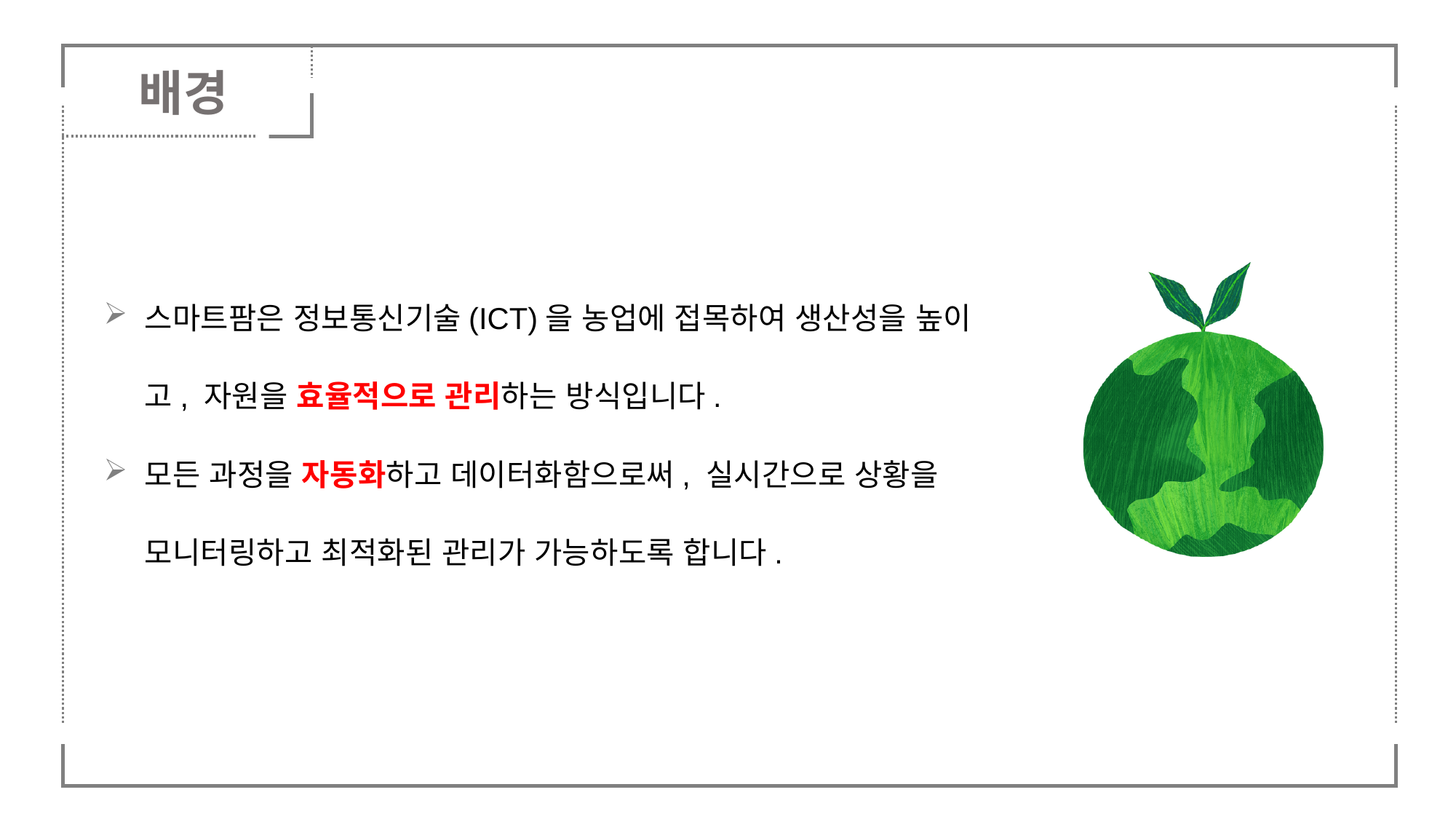

배경

스마트팜은 정보통신기술(ICT)을 농업에 접목하여 생산성을 높이고, 자원을 효율적으로 관리하는 방식입니다.
모든 과정을 자동화하고 데이터화함으로써, 실시간으로 상황을 모니터링하고 최적화된 관리가 가능하도록 합니다.